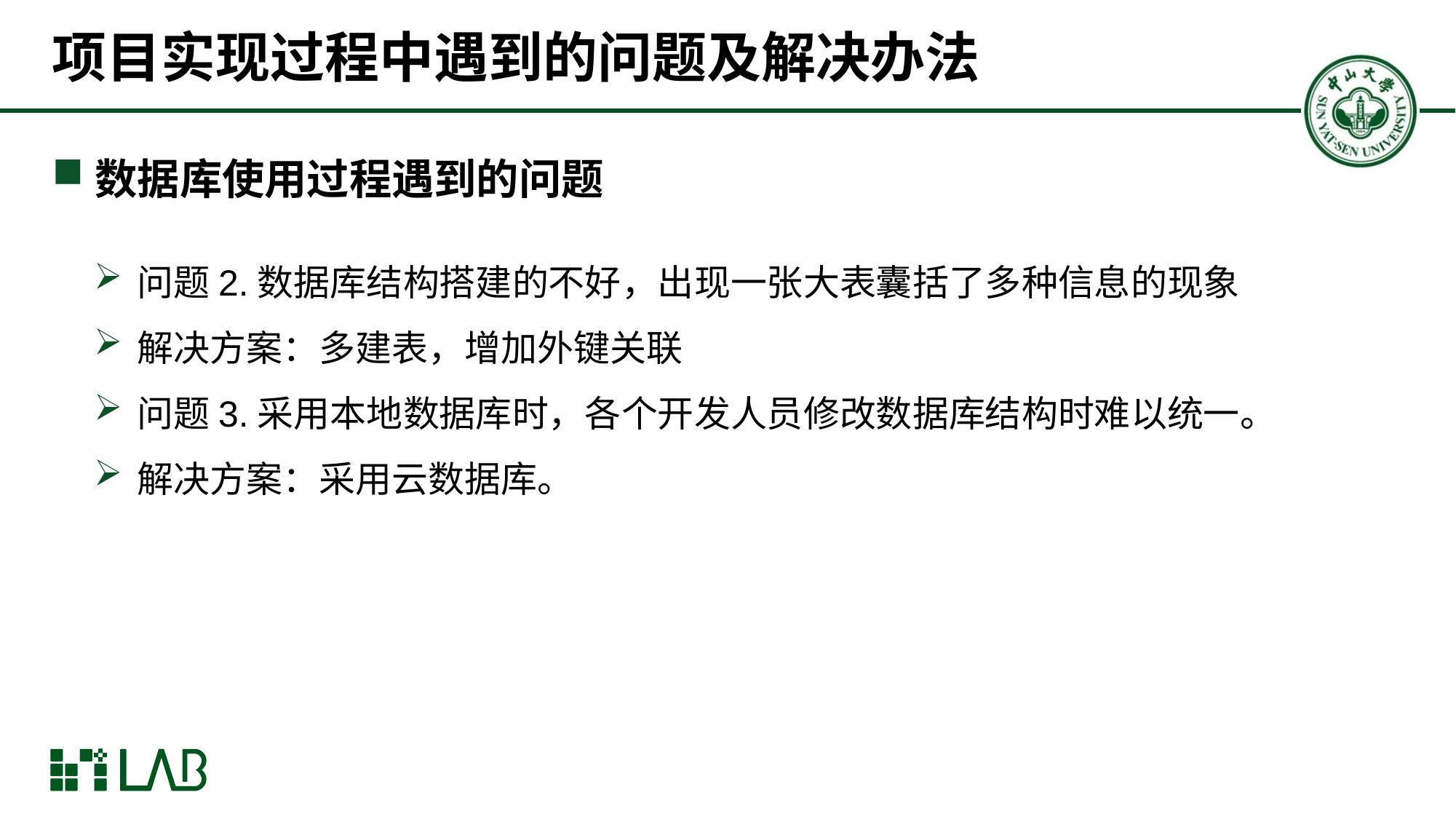

# 项目实现过程中遇到的问题及解决办法
数据库使用过程遇到的问题
问题2.数据库结构搭建的不好，出现一张大表囊括了多种信息的现象
解决方案：多建表，增加外键关联
问题3.采用本地数据库时，各个开发人员修改数据库结构时难以统一。
解决方案：采用云数据库。
8